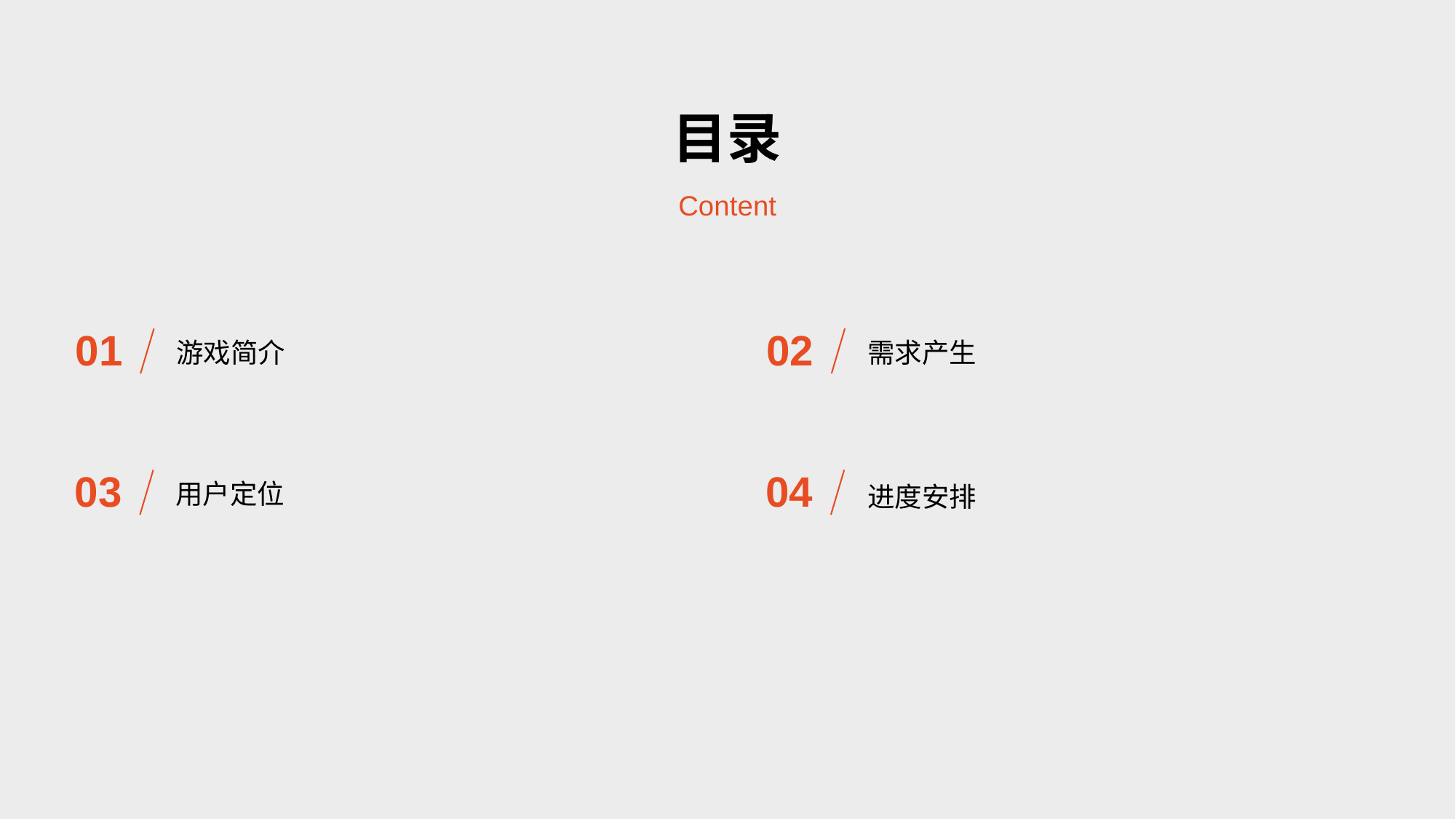

目录
Content
需求产生
02
游戏简介
01
用户定位
03
04
进度安排